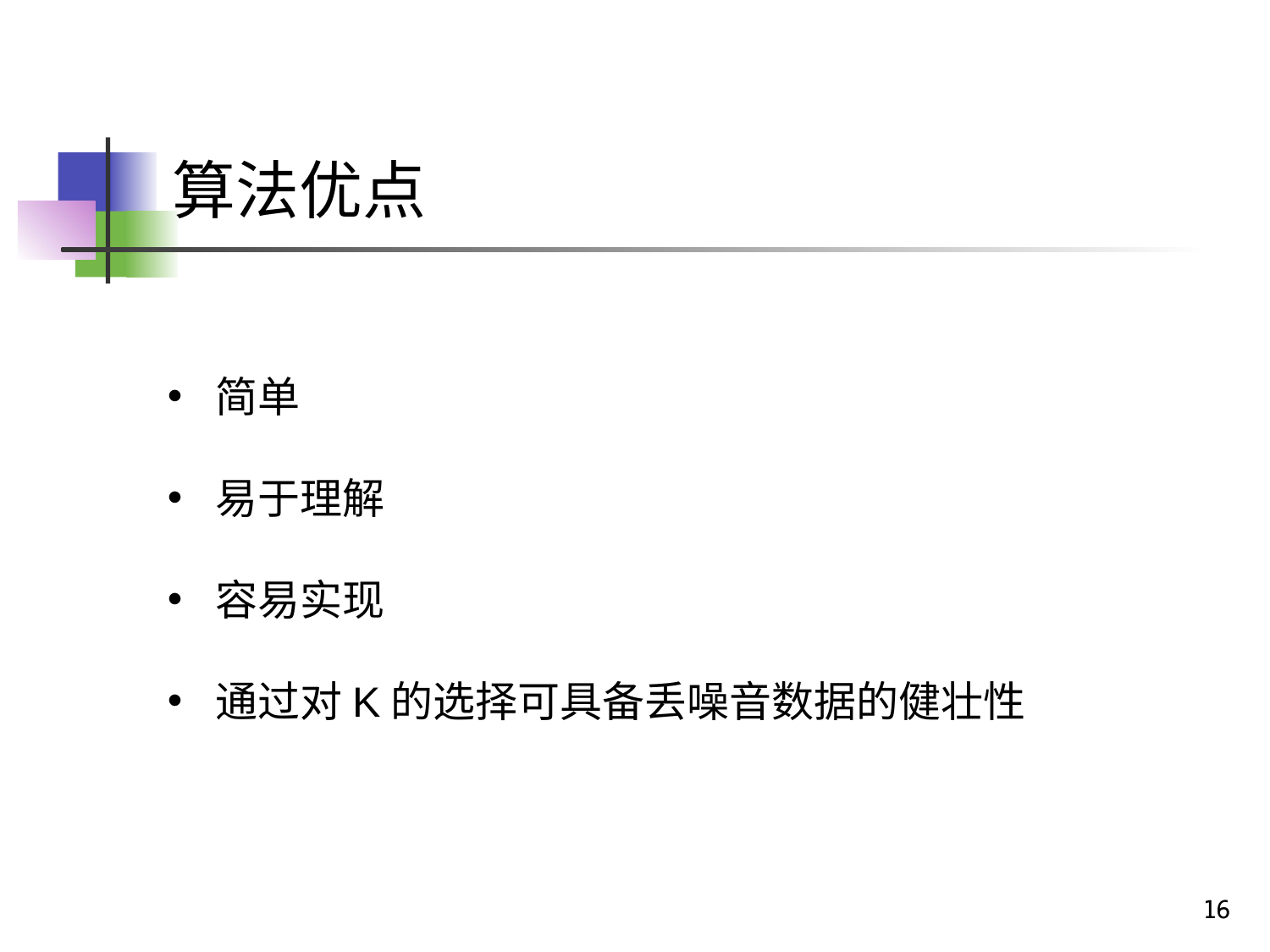

# 算法优点
简单
易于理解
容易实现
通过对K的选择可具备丢噪音数据的健壮性
16